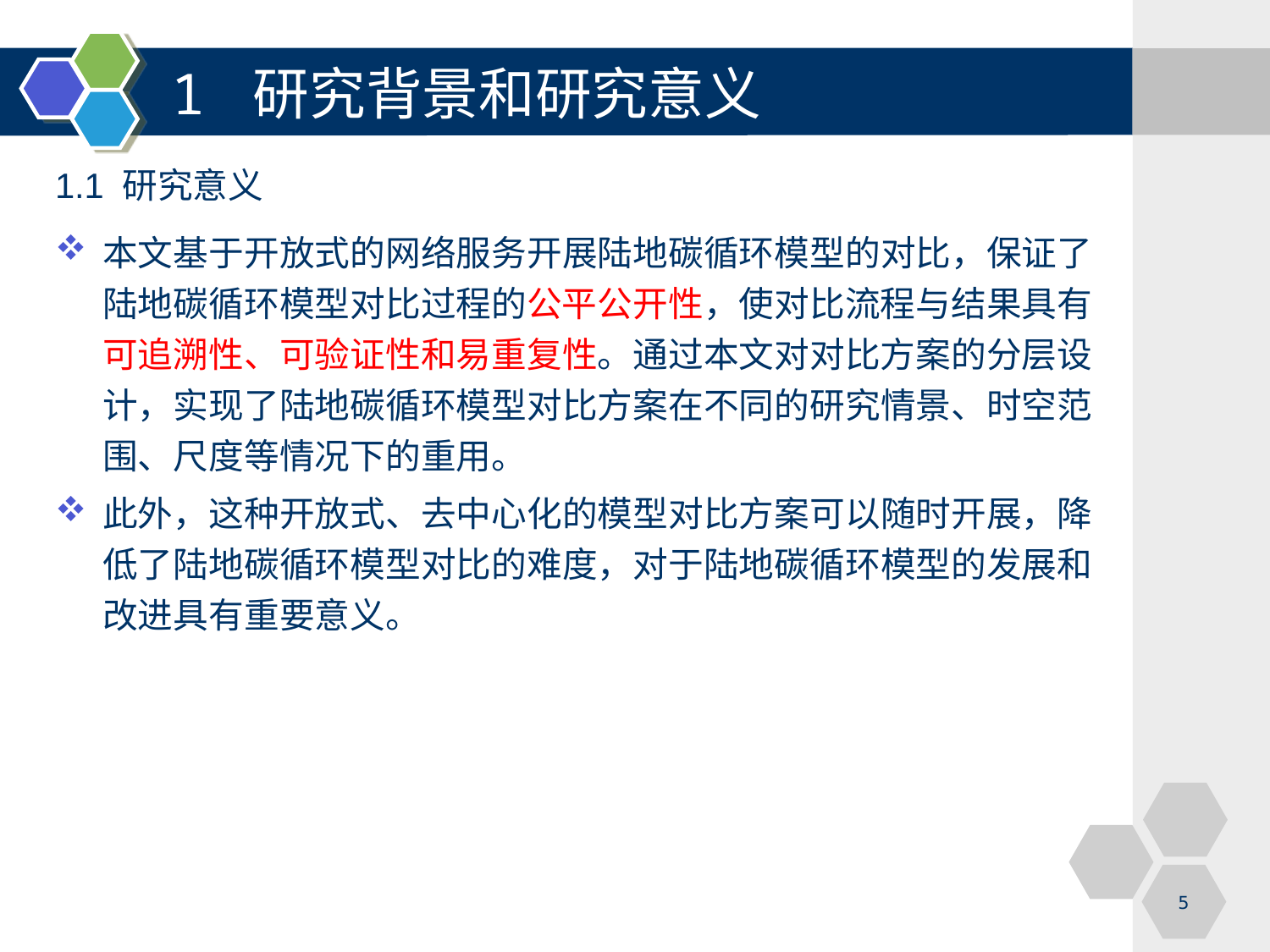

# 1 研究背景和研究意义
1.1 研究意义
本文基于开放式的网络服务开展陆地碳循环模型的对比，保证了陆地碳循环模型对比过程的公平公开性，使对比流程与结果具有可追溯性、可验证性和易重复性。通过本文对对比方案的分层设计，实现了陆地碳循环模型对比方案在不同的研究情景、时空范围、尺度等情况下的重用。
此外，这种开放式、去中心化的模型对比方案可以随时开展，降低了陆地碳循环模型对比的难度，对于陆地碳循环模型的发展和改进具有重要意义。
5